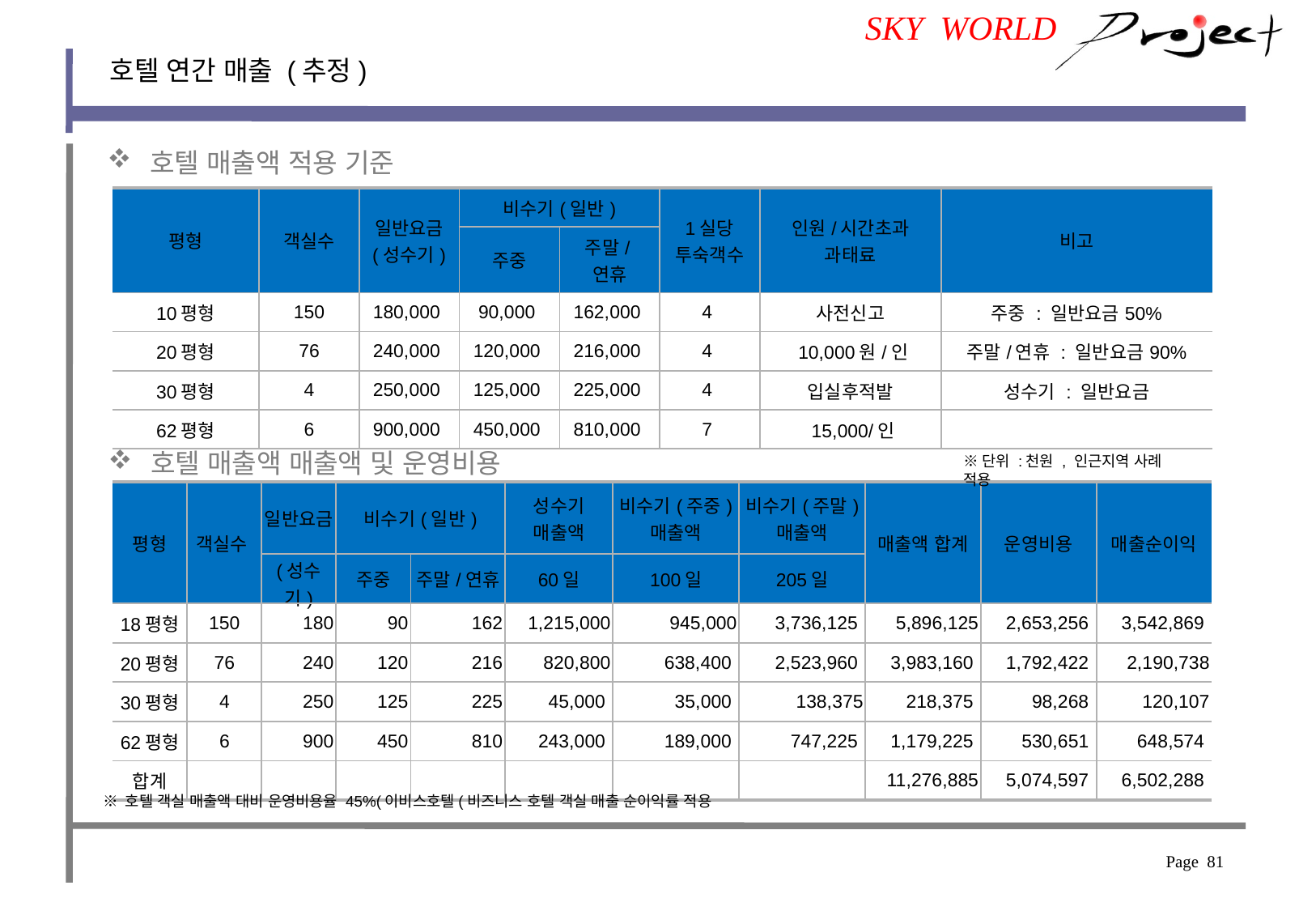

SKY  WORLD
호텔 연간 매출 (추정)
 호텔 매출액 적용 기준
| 평형 | 객실수 | 일반요금 (성수기) | 비수기(일반) |  | 1실당 투숙객수 | 인원/시간초과 과태료 | 비고 |
| --- | --- | --- | --- | --- | --- | --- | --- |
|  |  |  | 주중 | 주말/연휴 |  |  |  |
| 10평형 | 150 | 180,000 | 90,000 | 162,000 | 4 | 사전신고 | 주중 : 일반요금50% |
| 20평형 | 76 | 240,000 | 120,000 | 216,000 | 4 | 10,000원/인 | 주말/연휴 : 일반요금90% |
| 30평형 | 4 | 250,000 | 125,000 | 225,000 | 4 | 입실후적발 | 성수기 : 일반요금 |
| 62평형 | 6 | 900,000 | 450,000 | 810,000 | 7 | 15,000/인 |  |
 호텔 매출액 매출액 및 운영비용
※단위 :천원 , 인근지역 사례 적용
| 평형 | 객실수 | 일반요금 | 비수기(일반) |  | 성수기 매출액 | 비수기(주중) 매출액 | 비수기(주말) 매출액 | 매출액 합계 | 운영비용 | 매출순이익 |
| --- | --- | --- | --- | --- | --- | --- | --- | --- | --- | --- |
|  |  | (성수기) | 주중 | 주말/연휴 | 60일 | 100일 | 205일 |  |  |  |
| 18평형 | 150 | 180 | 90 | 162 | 1,215,000 | 945,000 | 3,736,125 | 5,896,125 | 2,653,256 | 3,542,869 |
| 20평형 | 76 | 240 | 120 | 216 | 820,800 | 638,400 | 2,523,960 | 3,983,160 | 1,792,422 | 2,190,738 |
| 30평형 | 4 | 250 | 125 | 225 | 45,000 | 35,000 | 138,375 | 218,375 | 98,268 | 120,107 |
| 62평형 | 6 | 900 | 450 | 810 | 243,000 | 189,000 | 747,225 | 1,179,225 | 530,651 | 648,574 |
| 합계 |  |  |  |  |  |  |  | 11,276,885 | 5,074,597 | 6,502,288 |
※ 호텔 객실 매출액 대비 운영비용율 45%(이비스호텔(비즈니스 호텔 객실 매출 순이익률 적용